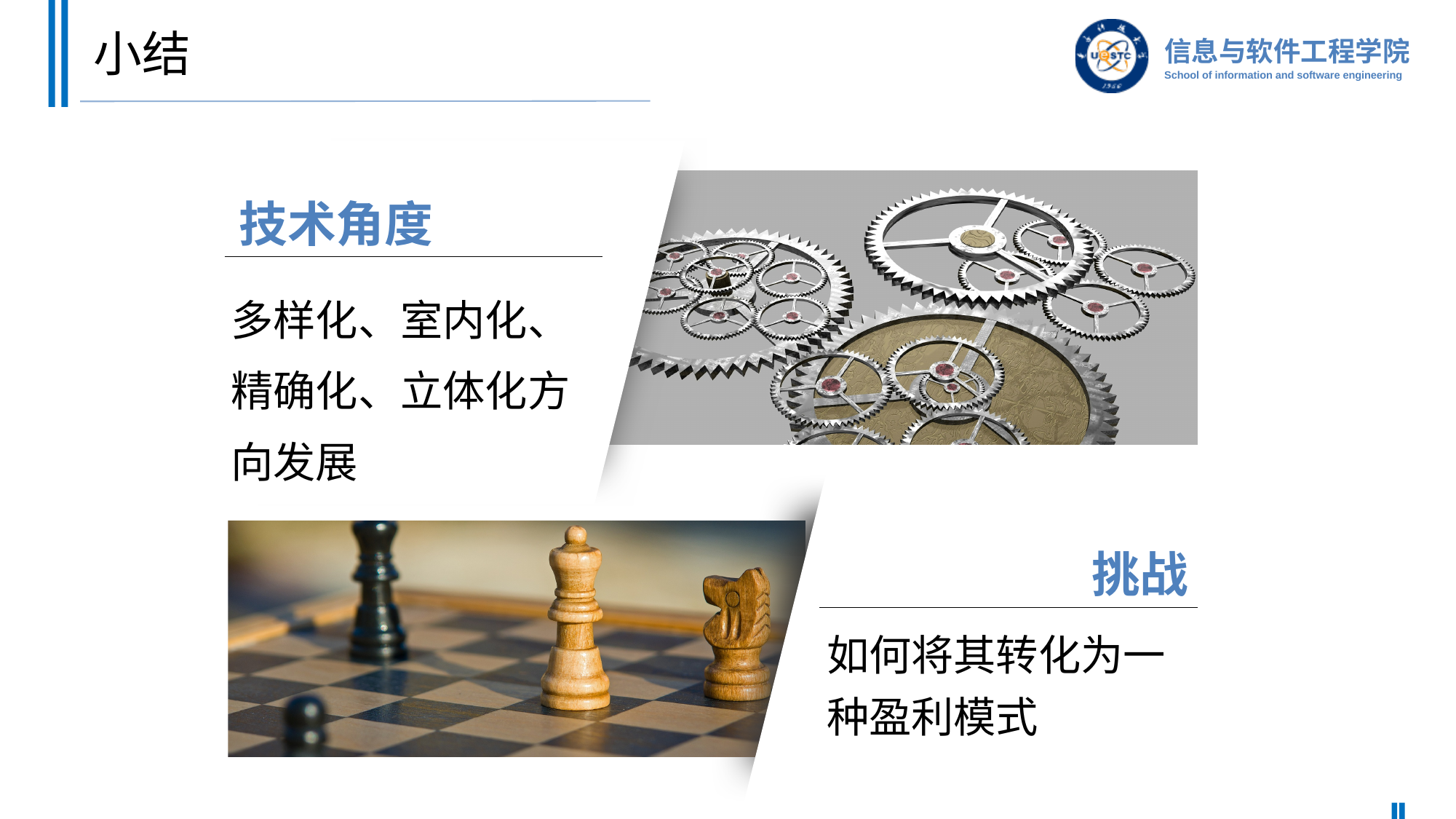

# 小结

技术角度
多样化、室内化、精确化、立体化方向发展

挑战
如何将其转化为一种盈利模式